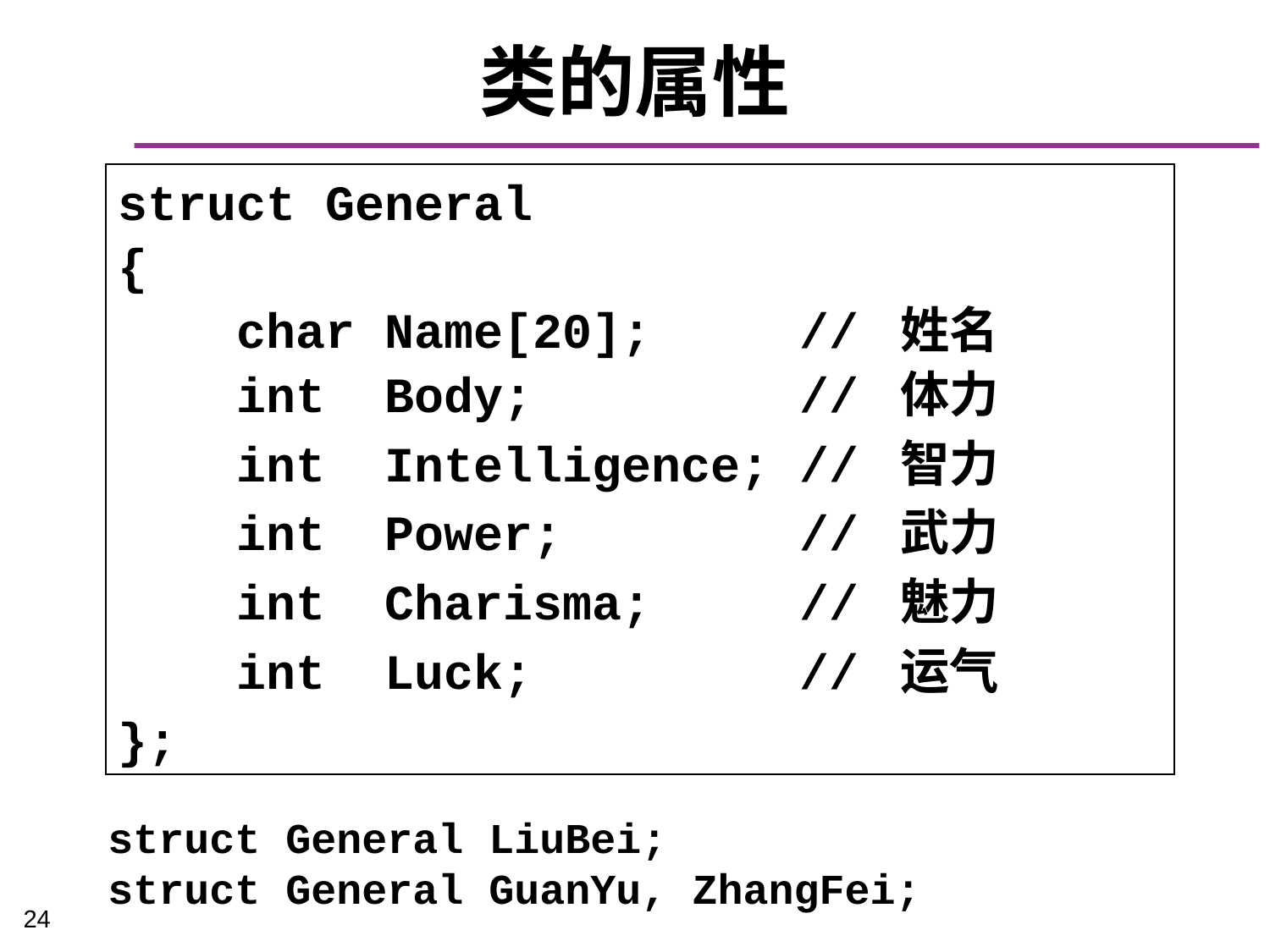

# 类的属性
struct General
{
    char Name[20];     // 姓名
    int  Body;         // 体力
    int  Intelligence; // 智力
    int  Power;        // 武力
    int  Charisma;     // 魅力
    int  Luck;         // 运气
};
struct General LiuBei;
struct General GuanYu, ZhangFei;
24